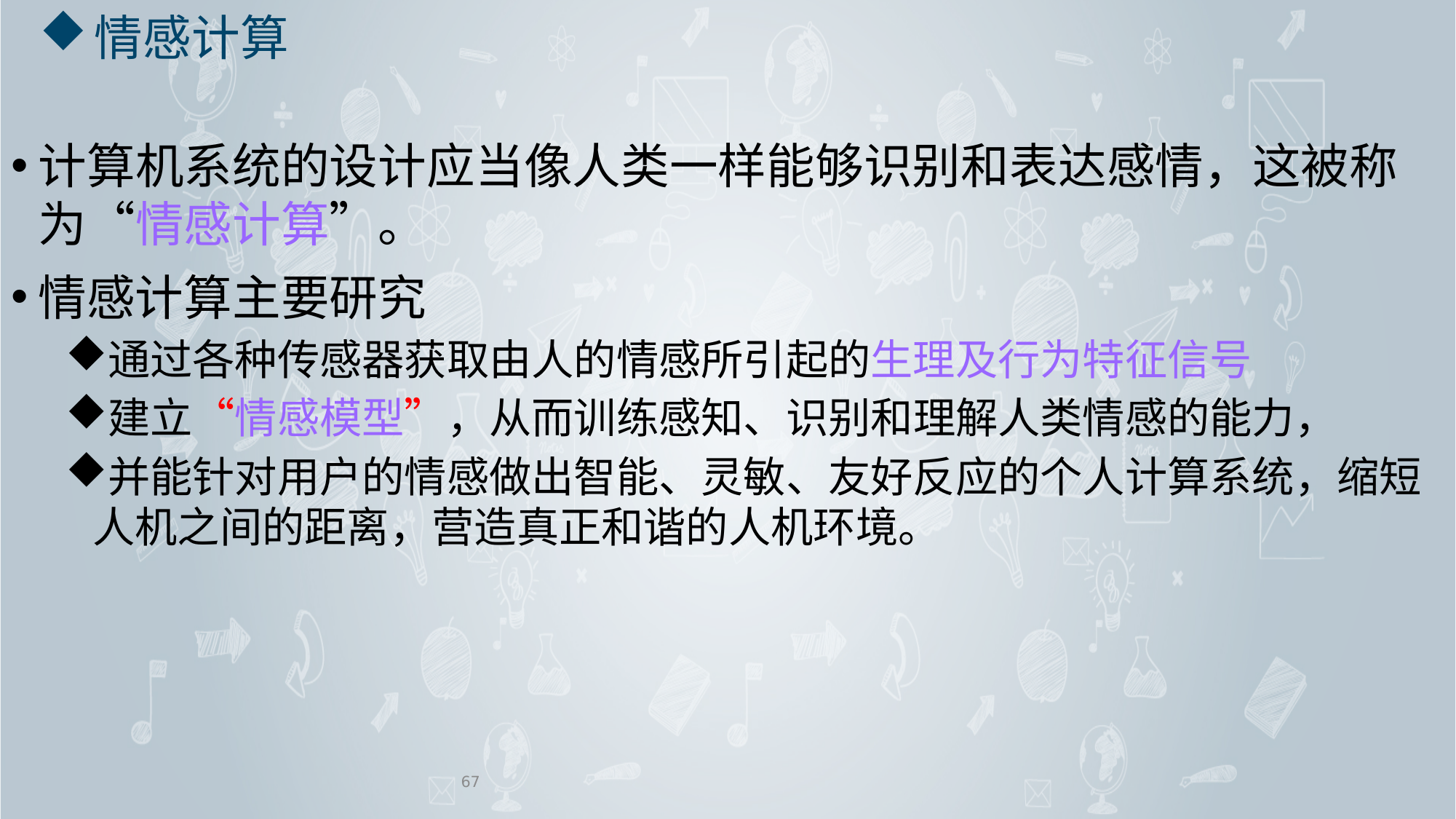

# 情感计算
计算机系统的设计应当像人类一样能够识别和表达感情，这被称为“情感计算”。
情感计算主要研究
通过各种传感器获取由人的情感所引起的生理及行为特征信号
建立“情感模型”，从而训练感知、识别和理解人类情感的能力，
并能针对用户的情感做出智能、灵敏、友好反应的个人计算系统，缩短人机之间的距离，营造真正和谐的人机环境。

67